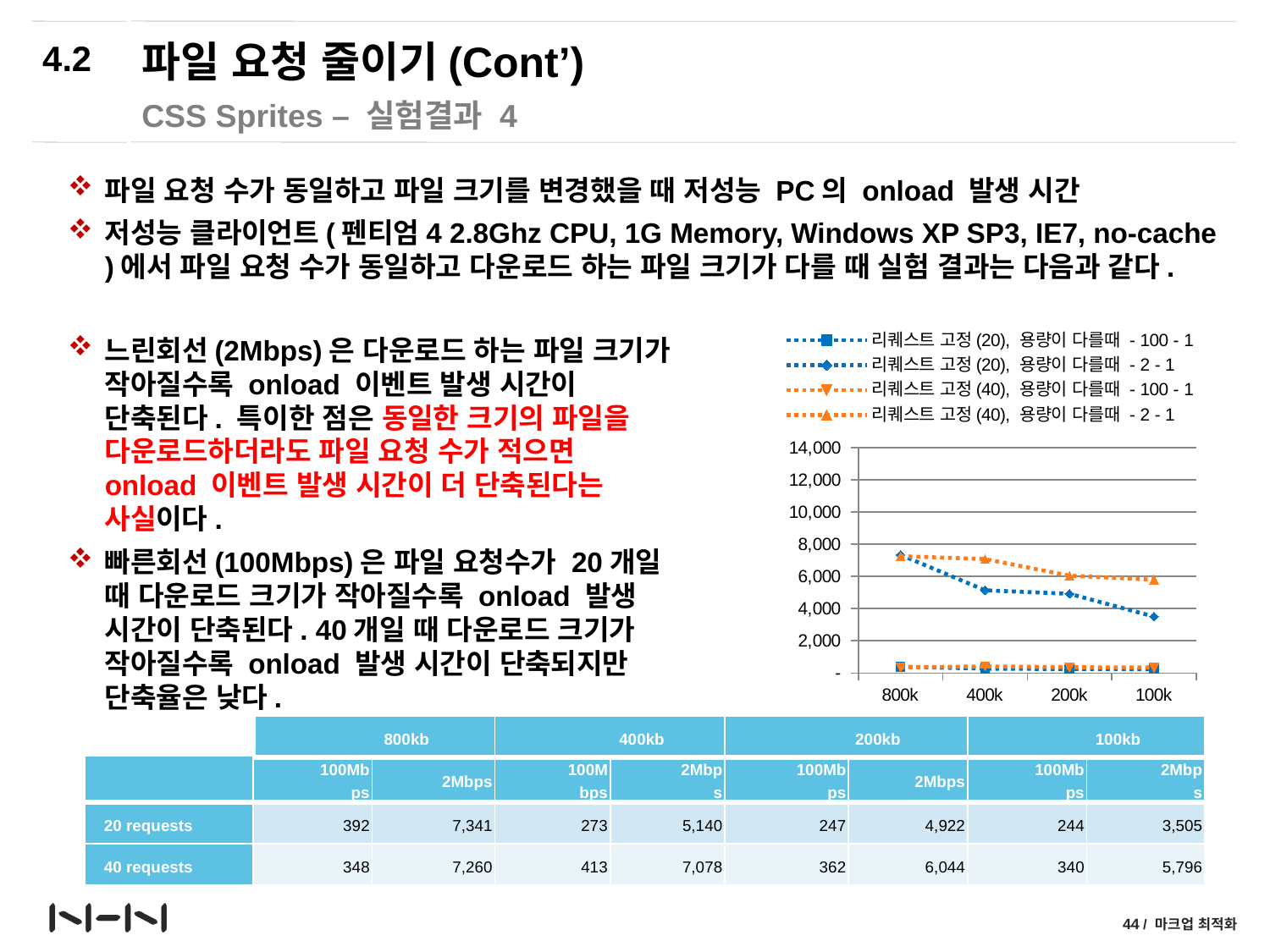

4.2
# 파일 요청 줄이기(Cont’)
CSS Sprites – 실험결과 4
파일 요청 수가 동일하고 파일 크기를 변경했을 때 저성능 PC의 onload 발생 시간
저성능 클라이언트(펜티엄4 2.8Ghz CPU, 1G Memory, Windows XP SP3, IE7, no-cache )에서 파일 요청 수가 동일하고 다운로드 하는 파일 크기가 다를 때 실험 결과는 다음과 같다.

### Chart

| Category | 리퀘스트 고정(20), 용량이 다를때 - 100 - 1 | 리퀘스트 고정(20), 용량이 다를때 - 2 - 1 | 리퀘스트 고정(40), 용량이 다를때 - 100 - 1 | 리퀘스트 고정(40), 용량이 다를때 - 2 - 1 |
|---|---|---|---|---|
| 800k | 392.4 | 7341.1 | 347.8 | 7259.9 |
| 400k | 272.6 | 5139.900000000001 | 412.6 | 7078.3 |
| 200k | 246.6 | 4922.1 | 361.7 | 6044.4 |
| 100k | 244.0 | 3504.7 | 340.1 | 5796.2 |
느린회선(2Mbps)은 다운로드 하는 파일 크기가 작아질수록 onload 이벤트 발생 시간이 단축된다. 특이한 점은 동일한 크기의 파일을 다운로드하더라도 파일 요청 수가 적으면 onload 이벤트 발생 시간이 더 단축된다는 사실이다.
빠른회선(100Mbps)은 파일 요청수가 20개일 때 다운로드 크기가 작아질수록 onload 발생 시간이 단축된다. 40개일 때 다운로드 크기가 작아질수록 onload 발생 시간이 단축되지만 단축율은 낮다.
| 800kb | 400kb | 200kb | 100kb |
| --- | --- | --- | --- |
|  | 100Mbps | 2Mbps | 100Mbps | 2Mbps | 100Mbps | 2Mbps | 100Mbps | 2Mbps |
| --- | --- | --- | --- | --- | --- | --- | --- | --- |
| 20 requests | 392 | 7,341 | 273 | 5,140 | 247 | 4,922 | 244 | 3,505 |
| 40 requests | 348 | 7,260 | 413 | 7,078 | 362 | 6,044 | 340 | 5,796 |